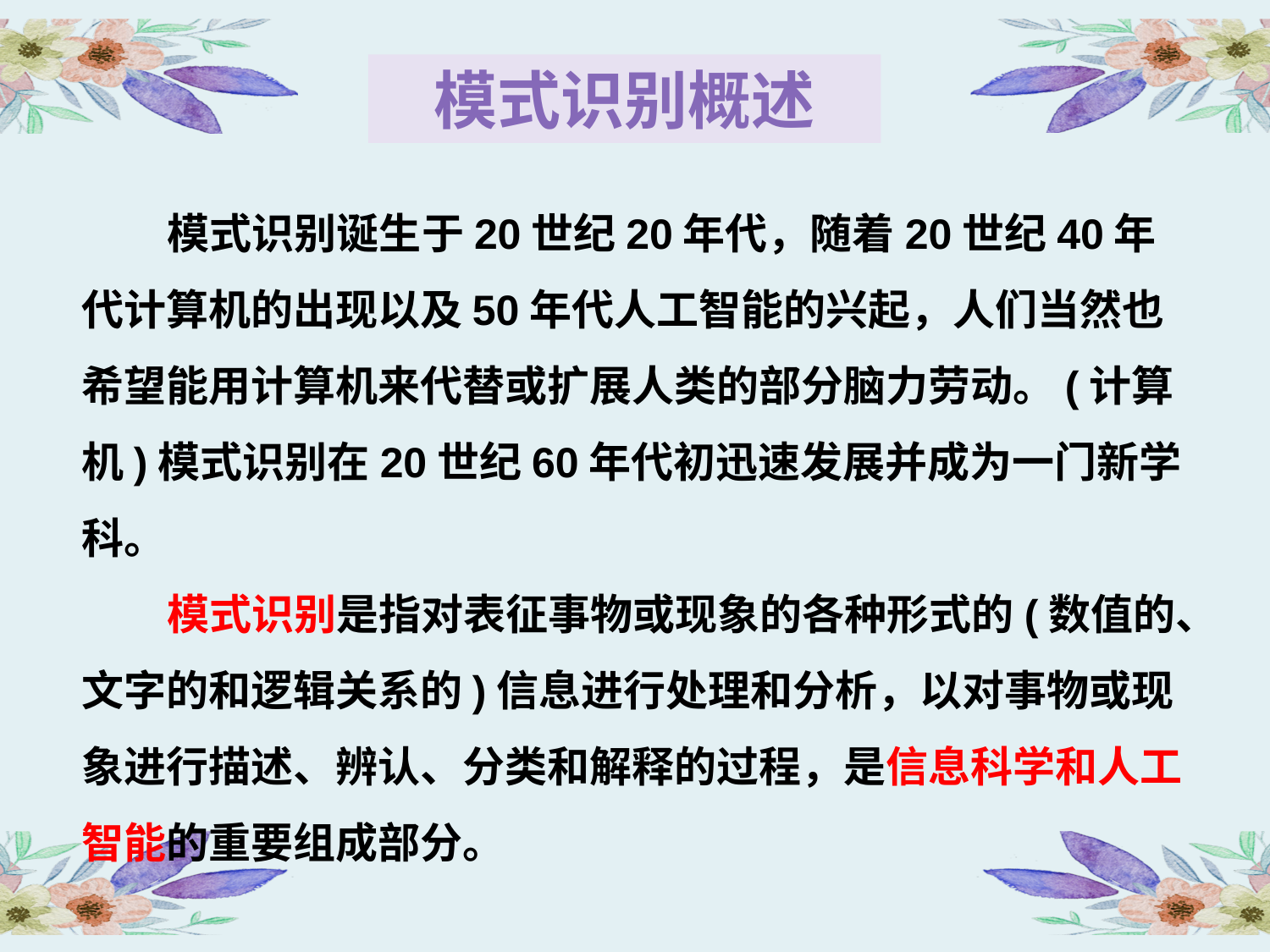

模式识别概述
        模式识别诞生于20世纪20年代，随着20世纪40年代计算机的出现以及50年代人工智能的兴起，人们当然也希望能用计算机来代替或扩展人类的部分脑力劳动。(计算机)模式识别在20世纪60年代初迅速发展并成为一门新学科。
        模式识别是指对表征事物或现象的各种形式的(数值的、文字的和逻辑关系的)信息进行处理和分析，以对事物或现象进行描述、辨认、分类和解释的过程，是信息科学和人工智能的重要组成部分。